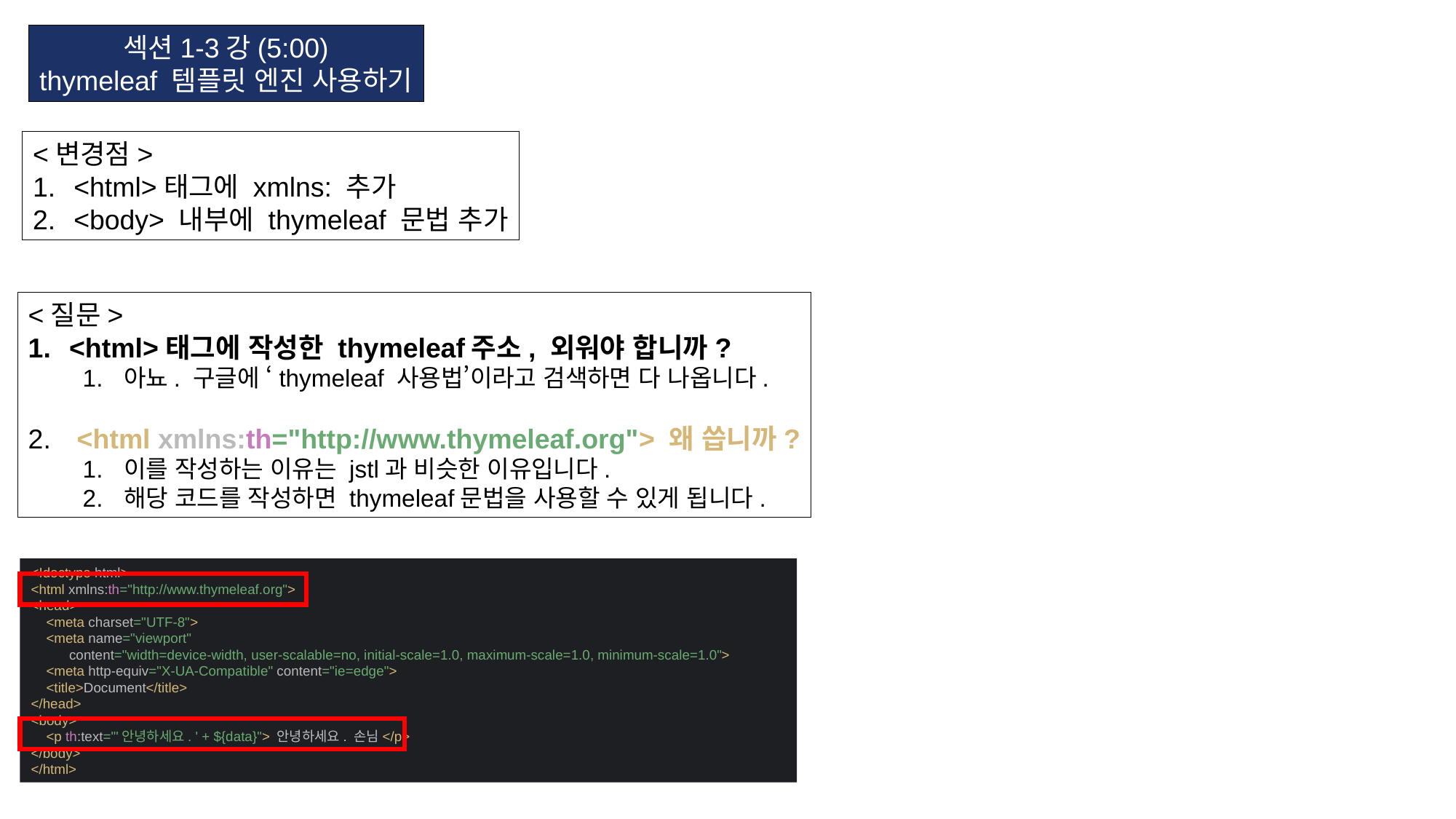

섹션1-3강(5:00)
thymeleaf 템플릿 엔진 사용하기
<변경점>
<html>태그에 xmlns: 추가
<body> 내부에 thymeleaf 문법 추가
<질문>
<html>태그에 작성한 thymeleaf주소, 외워야 합니까?
아뇨. 구글에 ‘thymeleaf 사용법’이라고 검색하면 다 나옵니다.

 <html xmlns:th="http://www.thymeleaf.org"> 왜 씁니까?
이를 작성하는 이유는 jstl과 비슷한 이유입니다.
해당 코드를 작성하면 thymeleaf문법을 사용할 수 있게 됩니다.
<!doctype html>
<html xmlns:th="http://www.thymeleaf.org">
<head>
    <meta charset="UTF-8">
    <meta name="viewport"
          content="width=device-width, user-scalable=no, initial-scale=1.0, maximum-scale=1.0, minimum-scale=1.0">
    <meta http-equiv="X-UA-Compatible" content="ie=edge">
    <title>Document</title>
</head>
<body>
    <p th:text="'안녕하세요. ' + ${data}"> 안녕하세요. 손님</p>
</body>
</html>